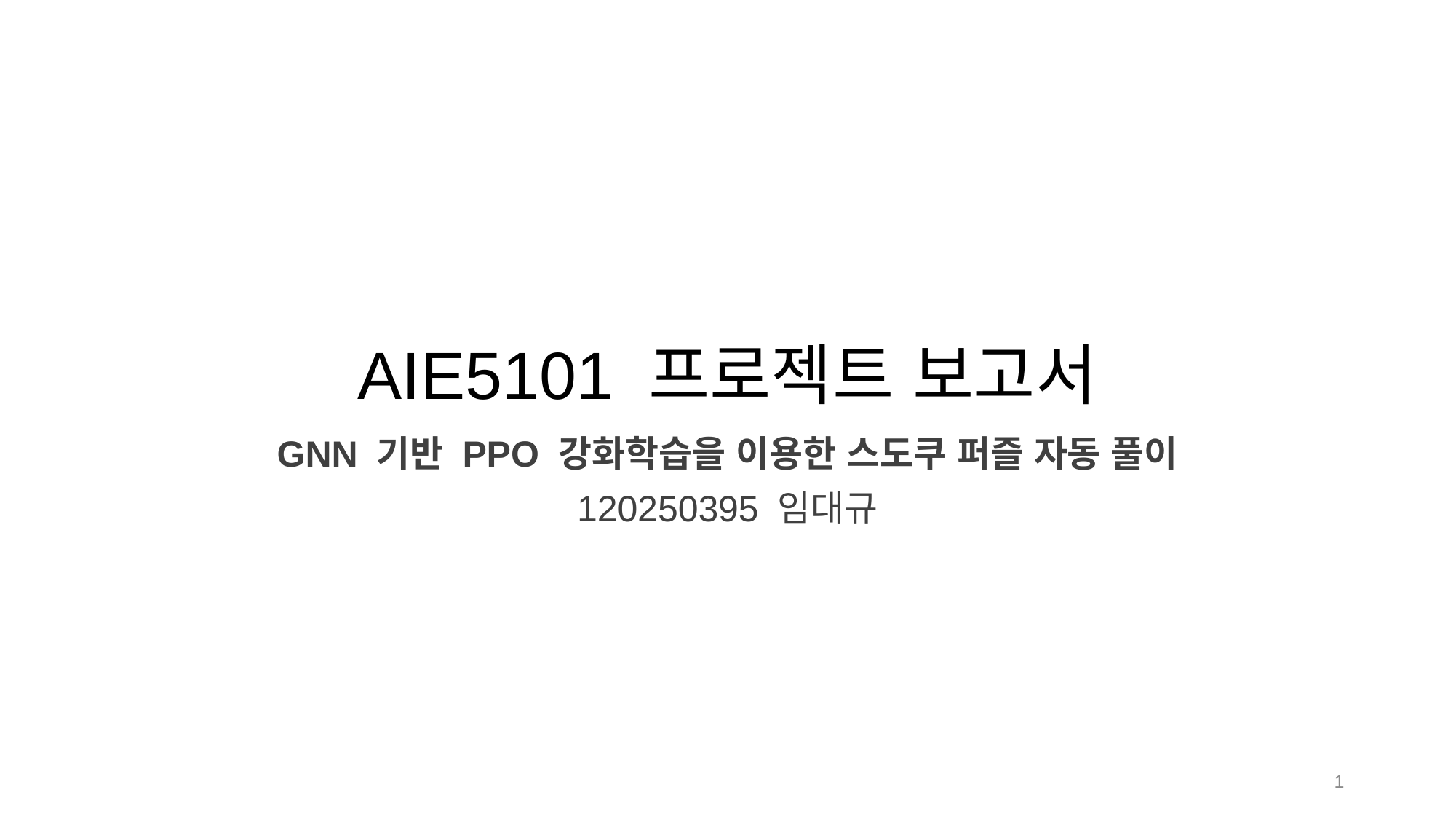

# AIE5101 프로젝트 보고서
GNN 기반 PPO 강화학습을 이용한 스도쿠 퍼즐 자동 풀이
120250395 임대규
1